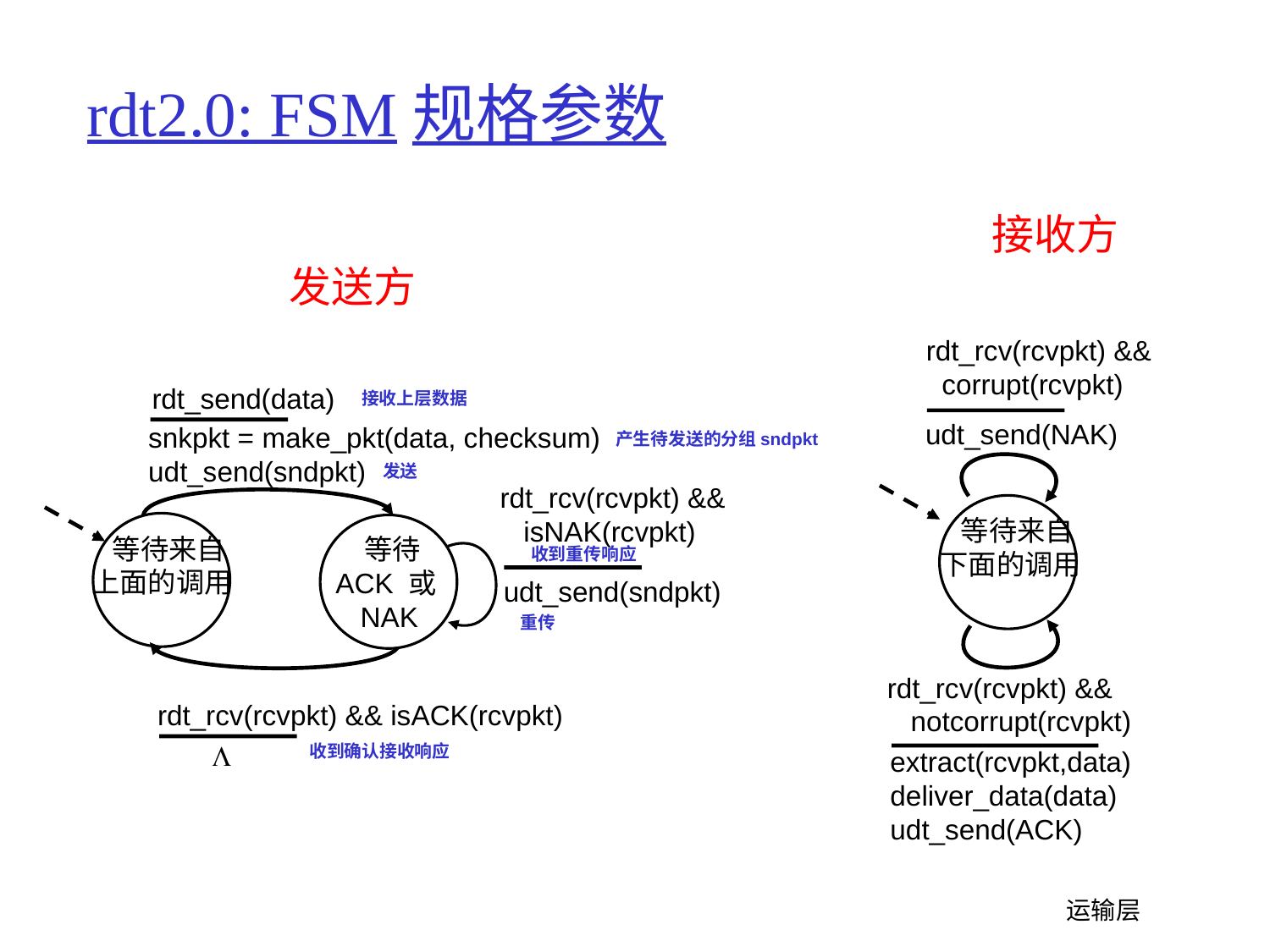

# rdt2.0: FSM规格参数
接收方
发送方
rdt_rcv(rcvpkt) &&
  corrupt(rcvpkt)
udt_send(NAK)

rdt_send(data)
接收上层数据
snkpkt = make_pkt(data, checksum)
udt_send(sndpkt)

产生待发送的分组sndpkt

发送
rdt_rcv(rcvpkt) &&
   isNAK(rcvpkt)

 等待来自下面的调用

 等待ACK 或NAK

 等待来自上面的调用
收到重传响应
udt_send(sndpkt)

重传

rdt_rcv(rcvpkt) &&
   notcorrupt(rcvpkt)
rdt_rcv(rcvpkt) && isACK(rcvpkt)
Λ
收到确认接收响应

extract(rcvpkt,data)
deliver_data(data)
udt_send(ACK)

 运输层
35